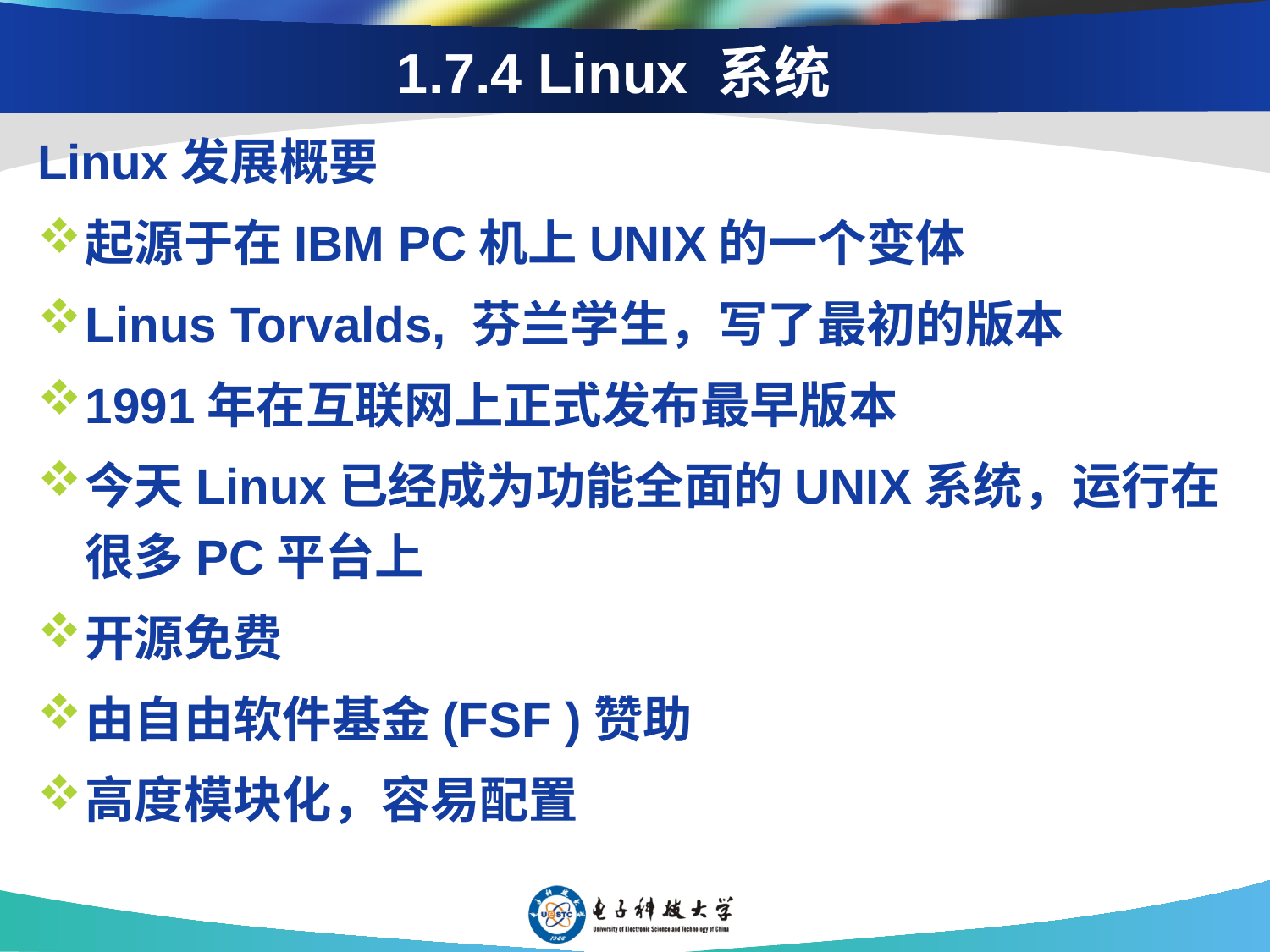

# 1.7.4 Linux 系统
Linux发展概要
起源于在IBM PC机上UNIX的一个变体
Linus Torvalds, 芬兰学生，写了最初的版本
1991年在互联网上正式发布最早版本
今天Linux已经成为功能全面的UNIX系统，运行在很多PC平台上
开源免费
由自由软件基金(FSF )赞助
高度模块化，容易配置